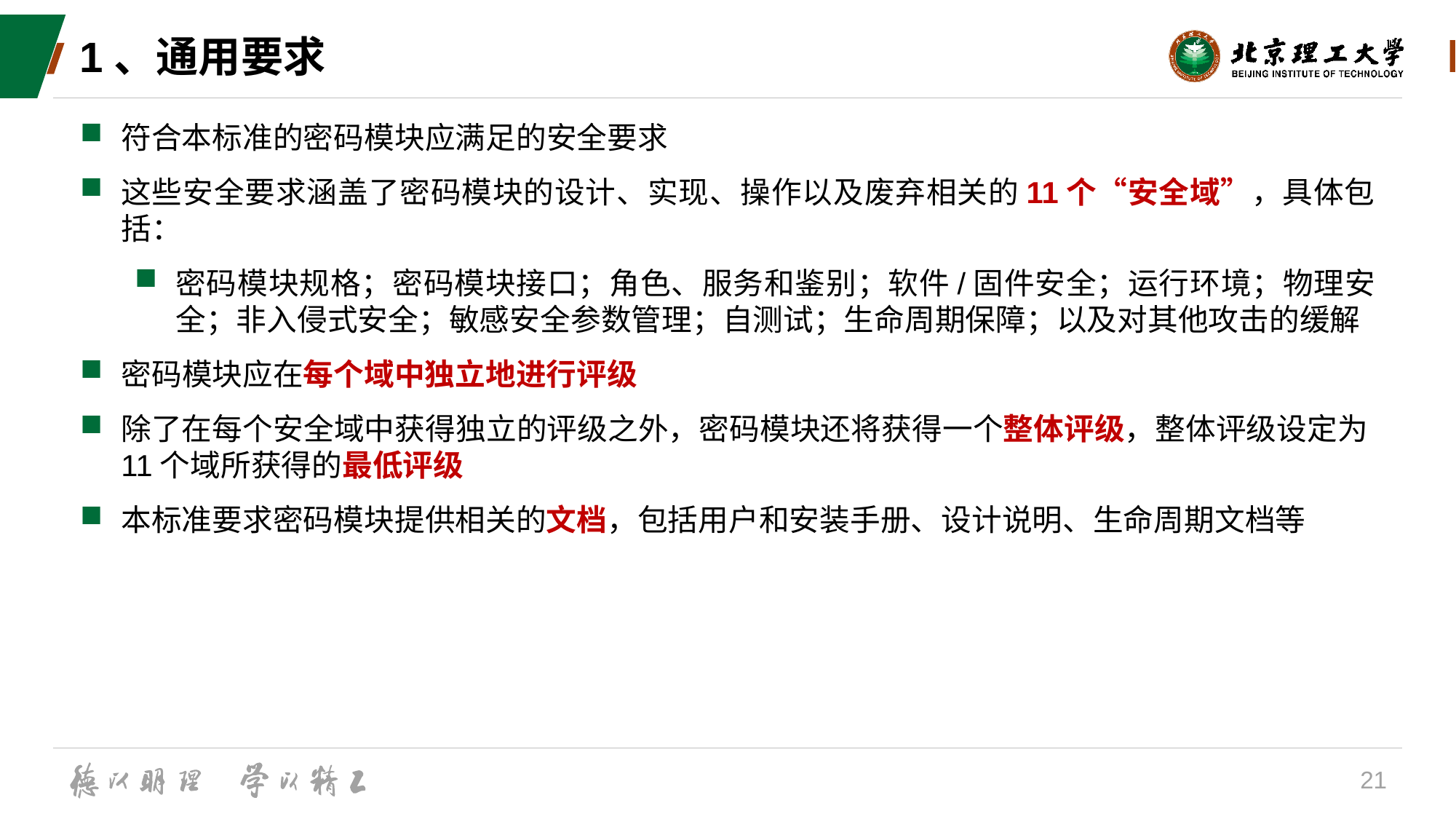

# 1、通用要求
符合本标准的密码模块应满足的安全要求
这些安全要求涵盖了密码模块的设计、实现、操作以及废弃相关的11个“安全域”，具体包括：
密码模块规格；密码模块接口；角色、服务和鉴别；软件/固件安全；运行环境；物理安全；非入侵式安全；敏感安全参数管理；自测试；生命周期保障；以及对其他攻击的缓解
密码模块应在每个域中独立地进行评级
除了在每个安全域中获得独立的评级之外，密码模块还将获得一个整体评级，整体评级设定为11个域所获得的最低评级
本标准要求密码模块提供相关的文档，包括用户和安装手册、设计说明、生命周期文档等